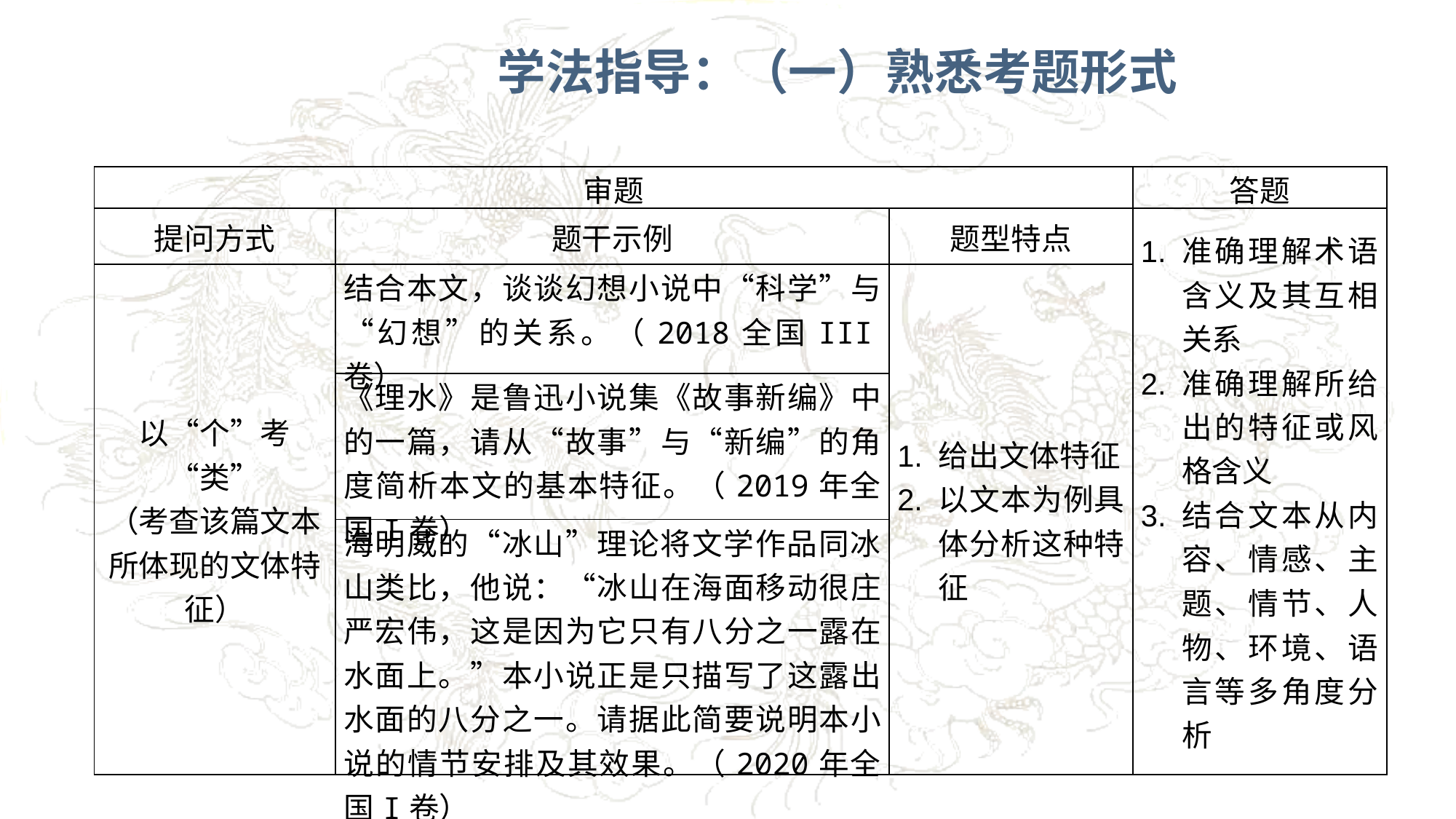

学法指导：（一）熟悉考题形式

| 审题 |  |  | 答题 |
| --- | --- | --- | --- |
| 提问方式 | 题干示例 | 题型特点 | 准确理解术语含义及其互相关系 准确理解所给出的特征或风格含义 结合文本从内容、情感、主题、情节、人物、环境、语言等多角度分析 |
| 以“个”考“类” （考查该篇文本所体现的文体特征） | 结合本文，谈谈幻想小说中“科学”与“幻想”的关系。（2018全国III卷） | 给出文体特征 以文本为例具体分析这种特征 |  |
|  | 《理水》是鲁迅小说集《故事新编》中的一篇，请从“故事”与“新编”的角度简析本文的基本特征。（2019年全国I卷） |  |  |
|  | 海明威的“冰山”理论将文学作品同冰山类比，他说：“冰山在海面移动很庄严宏伟，这是因为它只有八分之一露在水面上。”本小说正是只描写了这露出水面的八分之一。请据此简要说明本小说的情节安排及其效果。（2020年全国I卷） |  |  |